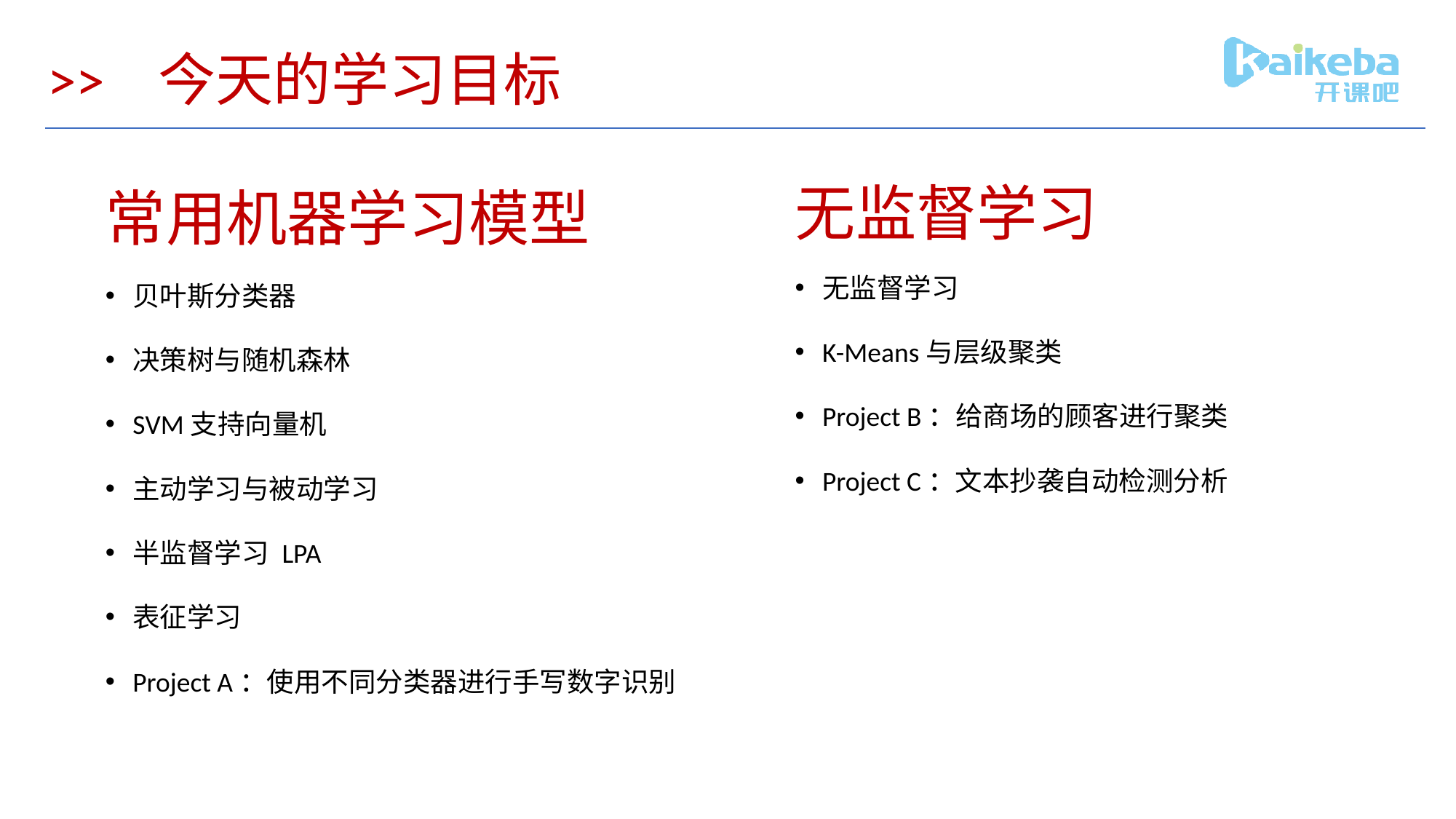

# >>   今天的学习目标
无监督学习
常用机器学习模型
无监督学习
K-Means与层级聚类
Project B：给商场的顾客进行聚类
Project C：文本抄袭自动检测分析
贝叶斯分类器
决策树与随机森林
SVM支持向量机
主动学习与被动学习
半监督学习 LPA
表征学习
Project A：使用不同分类器进行手写数字识别